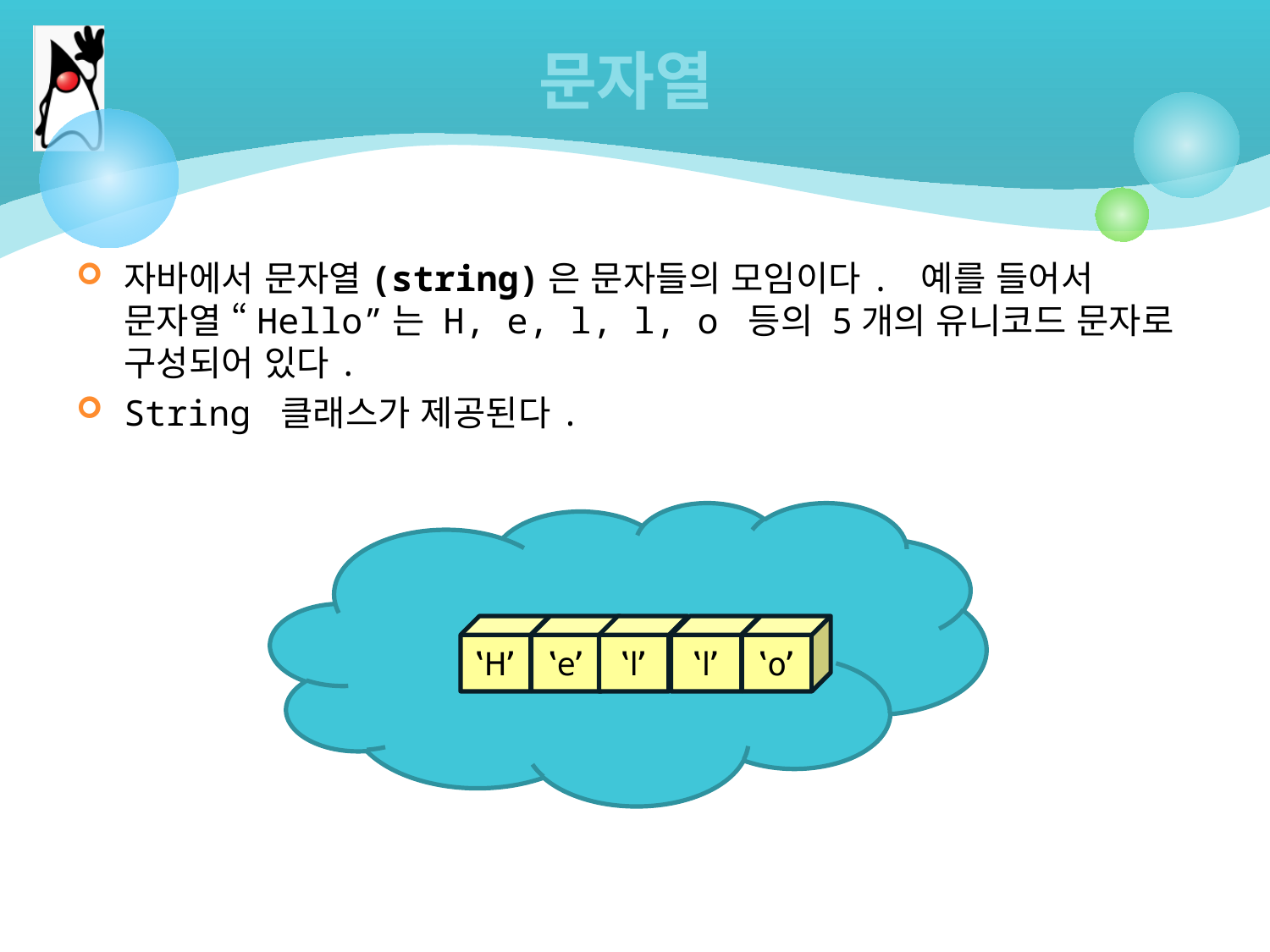

# 문자열
자바에서 문자열(string)은 문자들의 모임이다. 예를 들어서 문자열 “Hello”는 H, e, l, l, o 등의 5개의 유니코드 문자로 구성되어 있다.
String 클래스가 제공된다.

‘l’
‘o’
‘H’
‘e’
‘l’